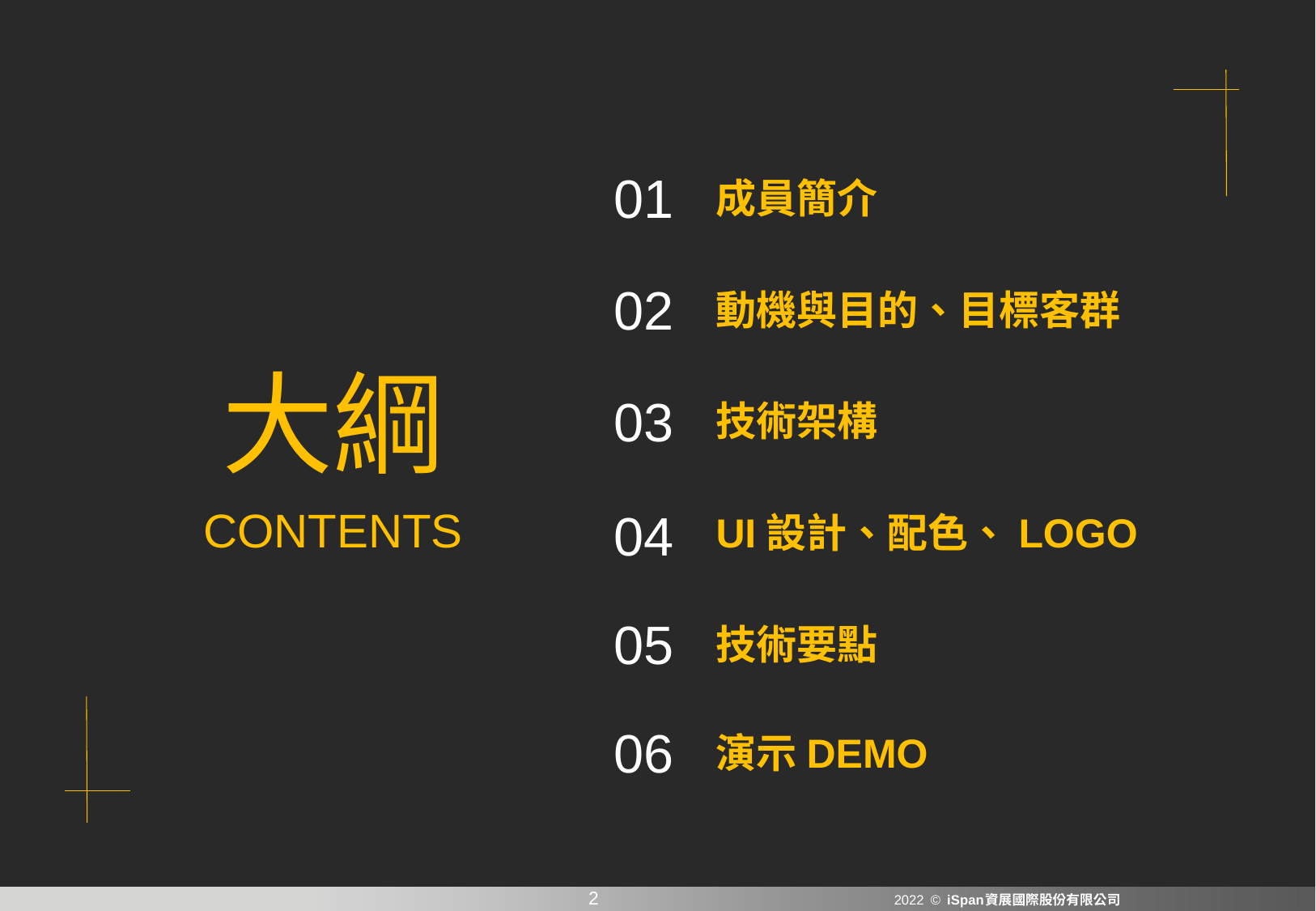

成員簡介
01

動機與目的、目標客群
02
03

技術架構

UI設計、配色、LOGO
04
05

技術要點
06
演示DEMO
大綱
CONTENTS